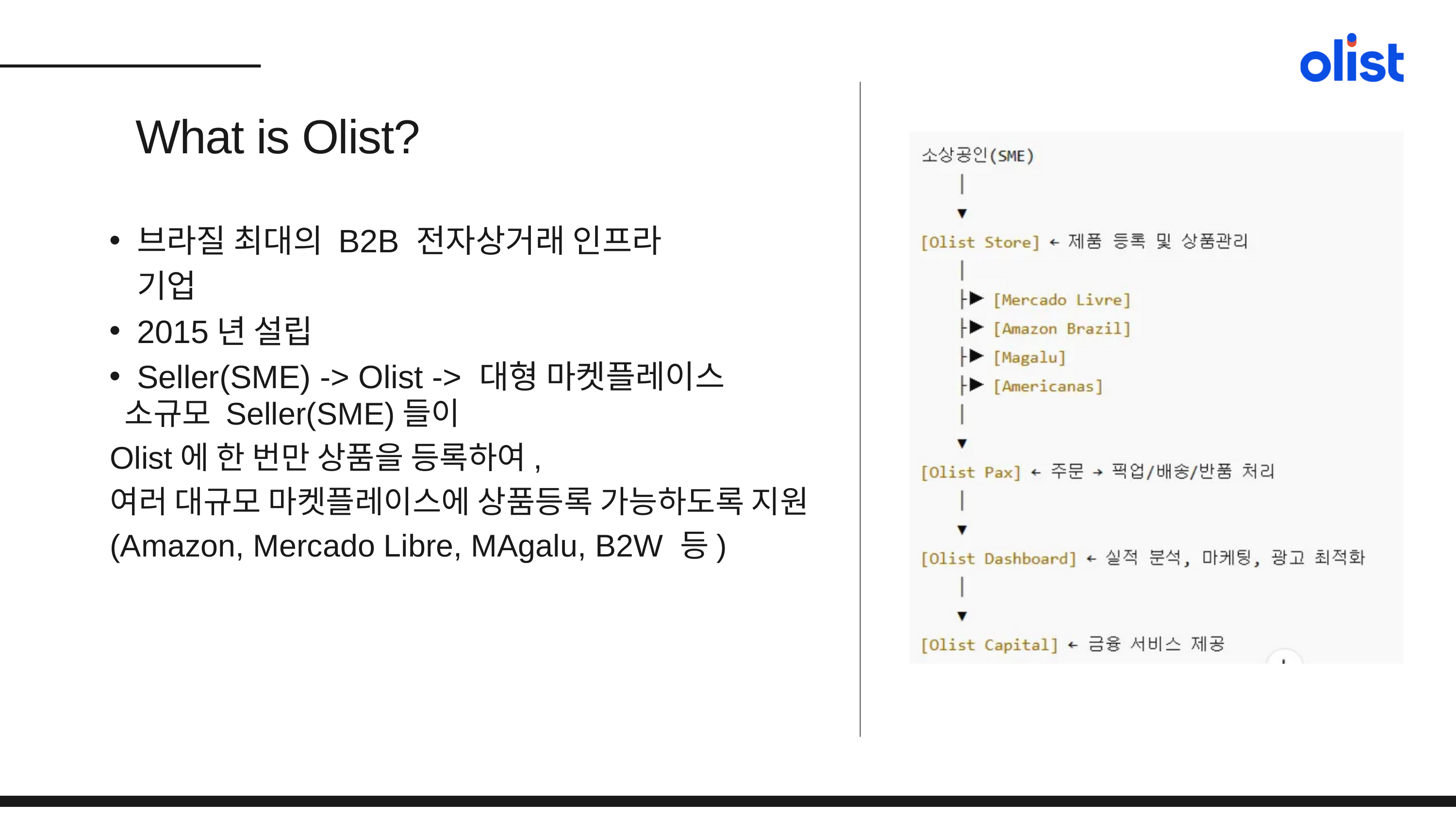

What is Olist?

브라질 최대의 B2B 전자상거래 인프라 기업
2015년 설립
Seller(SME) -> Olist -> 대형 마켓플레이스
 소규모 Seller(SME)들이
Olist에 한 번만 상품을 등록하여,
여러 대규모 마켓플레이스에 상품등록 가능하도록 지원
(Amazon, Mercado Libre, MAgalu, B2W 등)